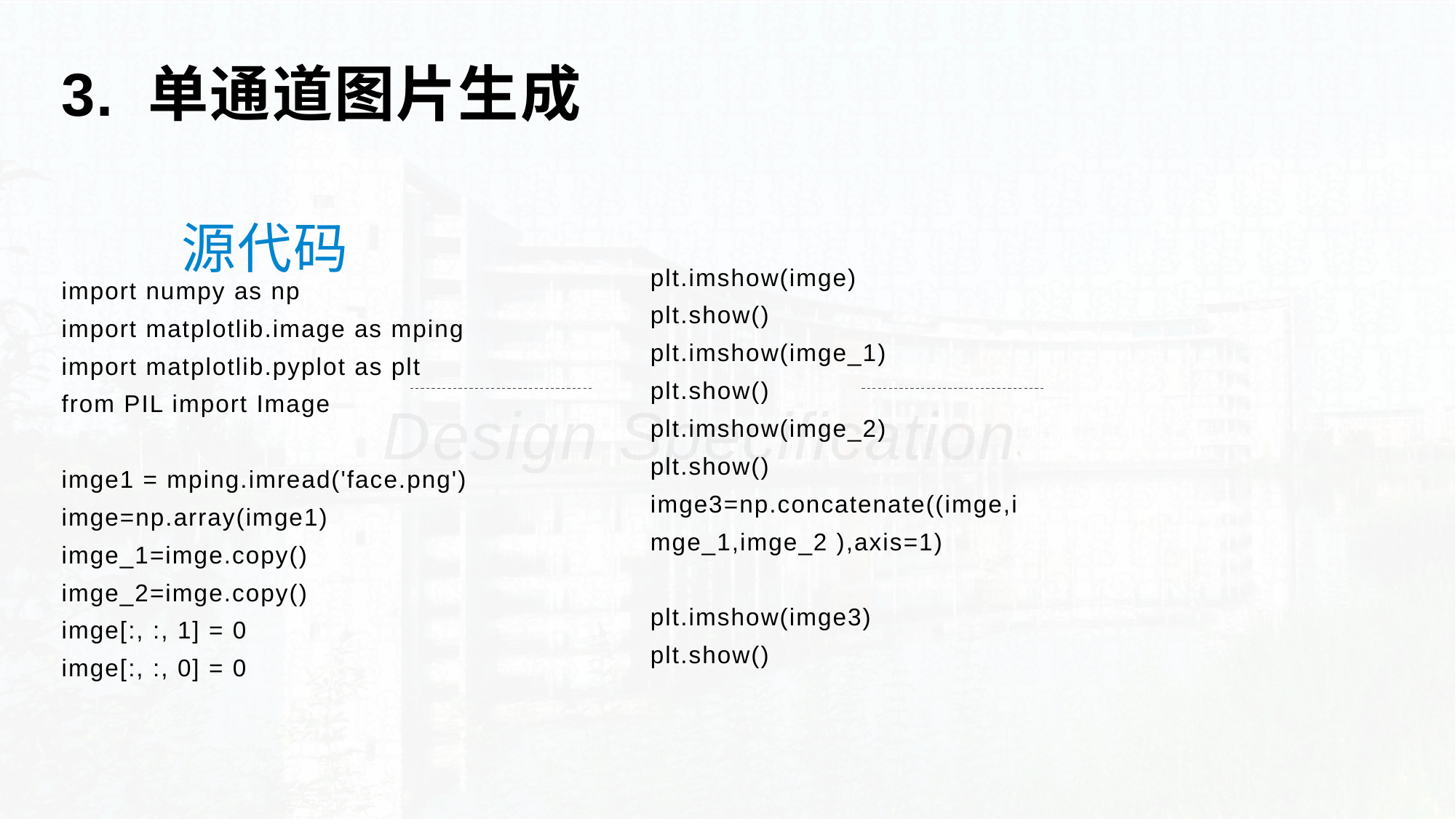

3. 单通道图片生成
          源代码

Design Specifications
plt.imshow(imge)
plt.show()
plt.imshow(imge_1)
plt.show()
plt.imshow(imge_2)
plt.show()
imge3=np.concatenate((imge,imge_1,imge_2 ),axis=1)

plt.imshow(imge3)
plt.show()
import numpy as np
import matplotlib.image as mping
import matplotlib.pyplot as plt
from PIL import Image

imge1 = mping.imread('face.png')
imge=np.array(imge1)
imge_1=imge.copy()
imge_2=imge.copy()
imge[:, :, 1] = 0
imge[:, :, 0] = 0